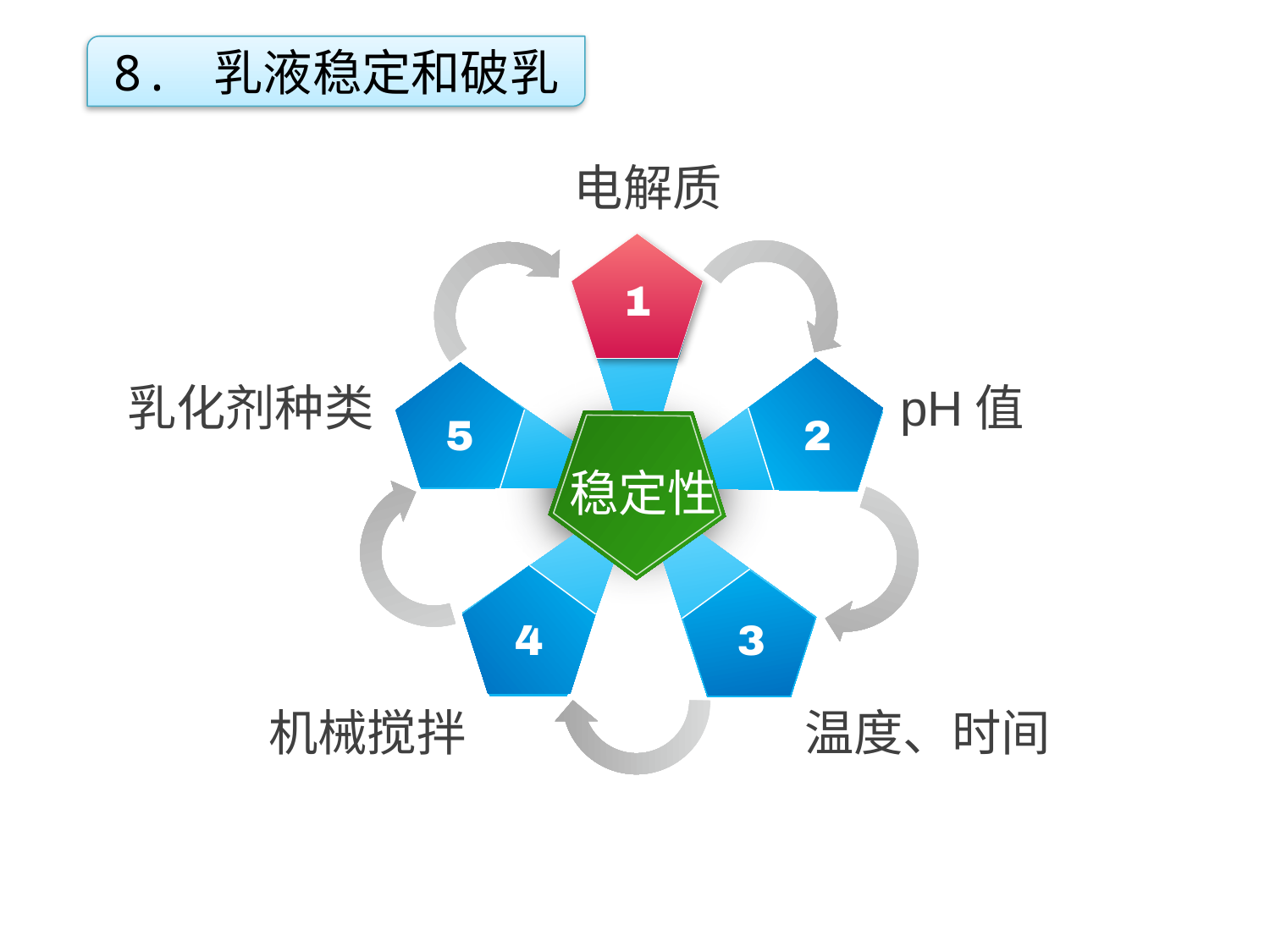

8. 乳液稳定和破乳
电解质

1
点击添加文本

乳化剂种类
pH值

5
2

点击添加文本
稳定性

点击添加文本
4
3

机械搅拌
温度、时间
点击添加文本